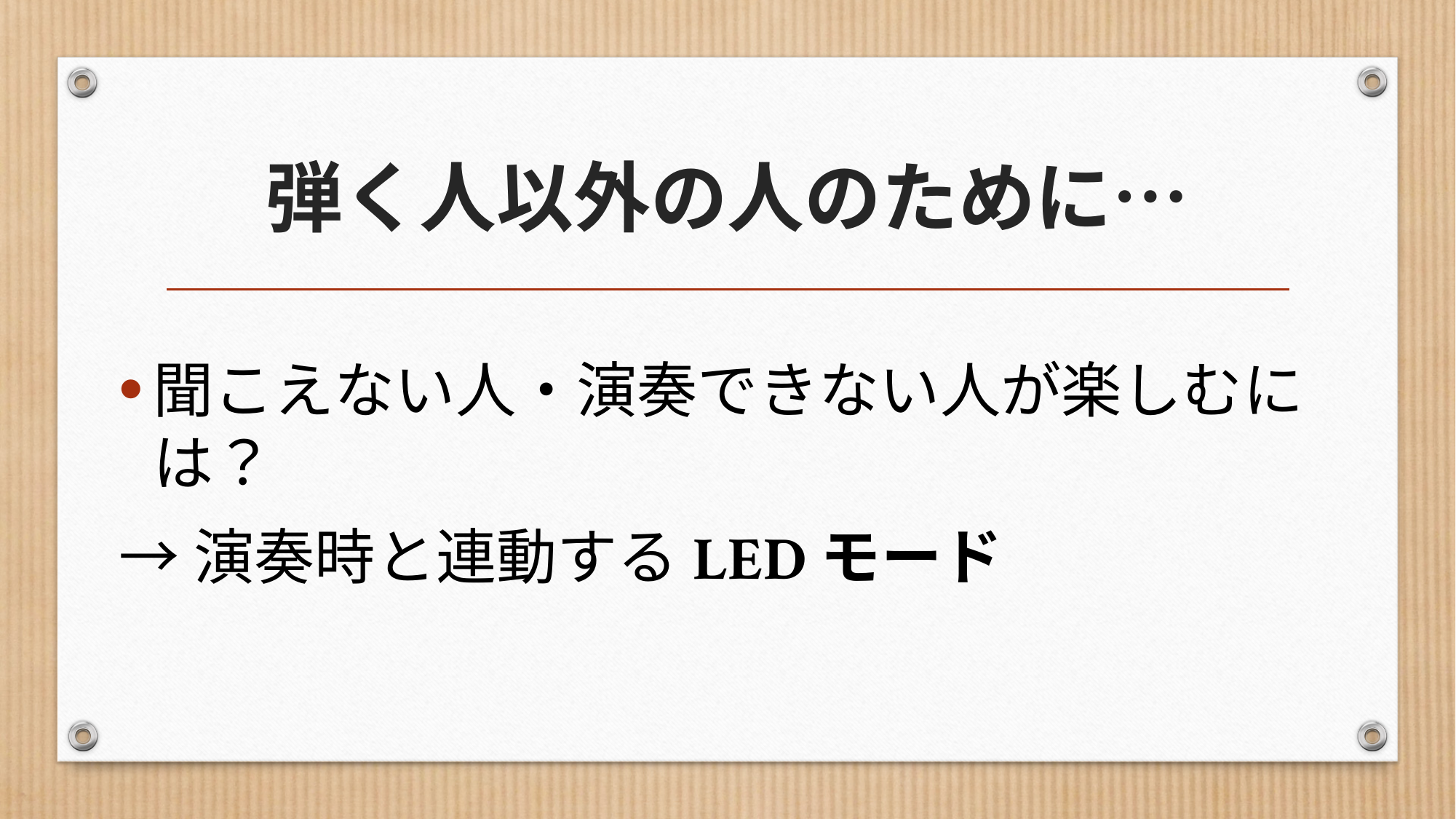

# 弾く人以外の人のために…
聞こえない人・演奏できない人が楽しむには？
→演奏時と連動するLEDモード